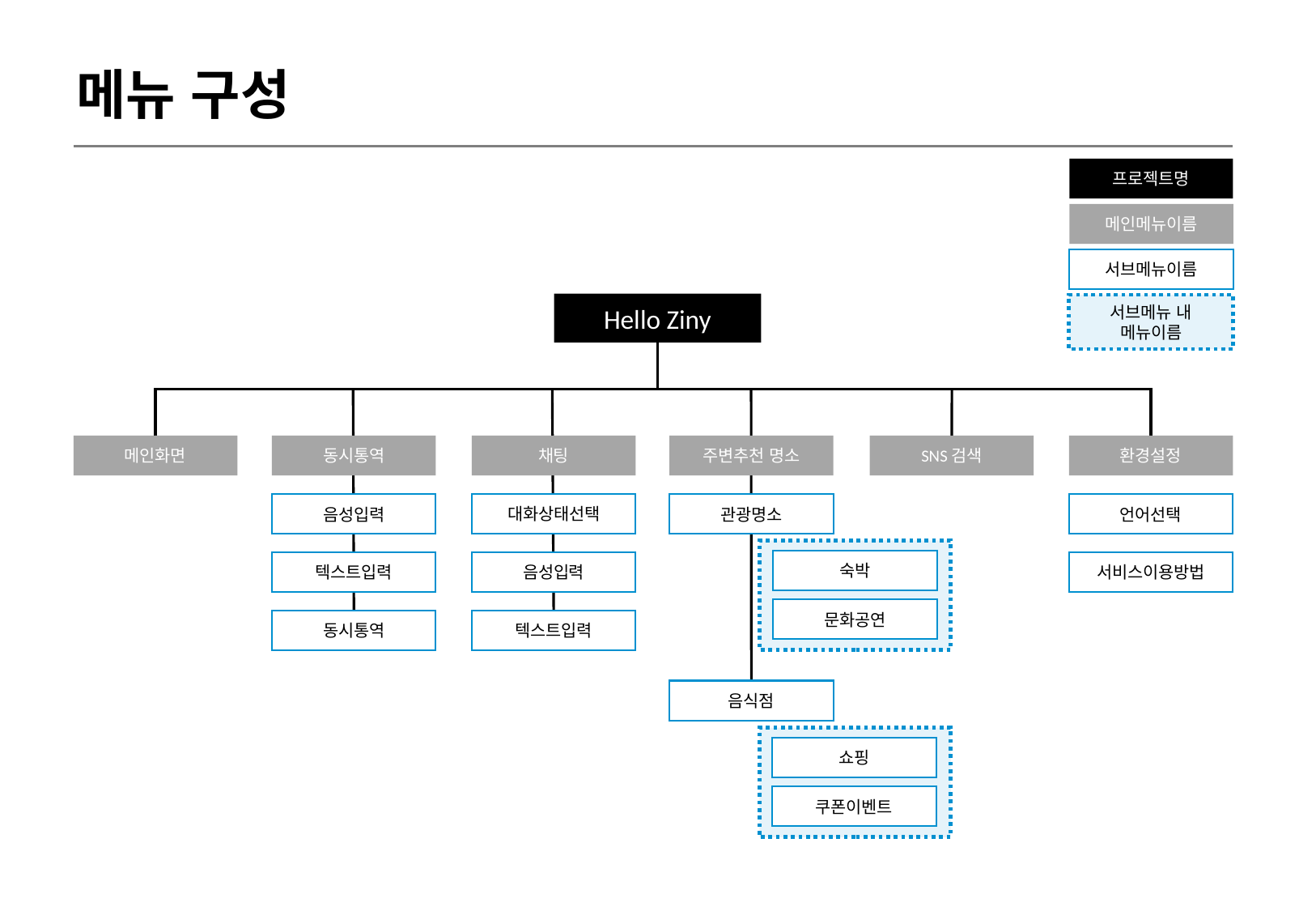

메뉴 구성
프로젝트명
메인메뉴이름
서브메뉴이름
서브메뉴 내 메뉴이름
Hello Ziny
메인화면
동시통역
채팅
주변추천 명소
SNS검색
환경설정
대화상태선택
음성입력
관광명소
언어선택

숙박
텍스트입력
음성입력
서비스이용방법
문화공연
동시통역
텍스트입력
음식점

쇼핑
쿠폰이벤트